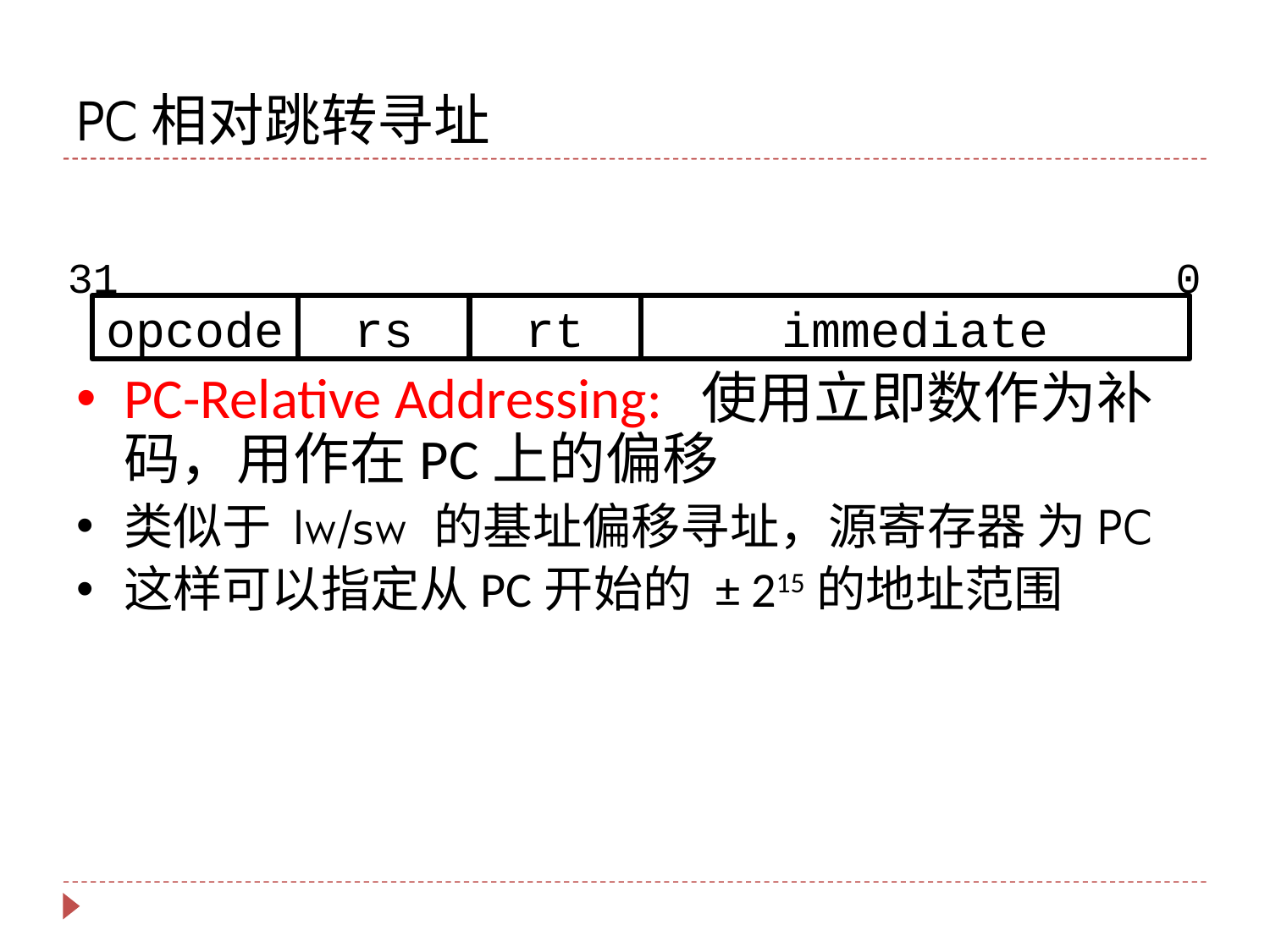

# PC相对跳转寻址
31
0
opcode
rs
rt
immediate
PC-Relative Addressing:  使用立即数作为补码，用作在PC上的偏移
类似于 lw/sw 的基址偏移寻址，源寄存器 为PC
这样可以指定从PC开始的 ± 215的地址范围